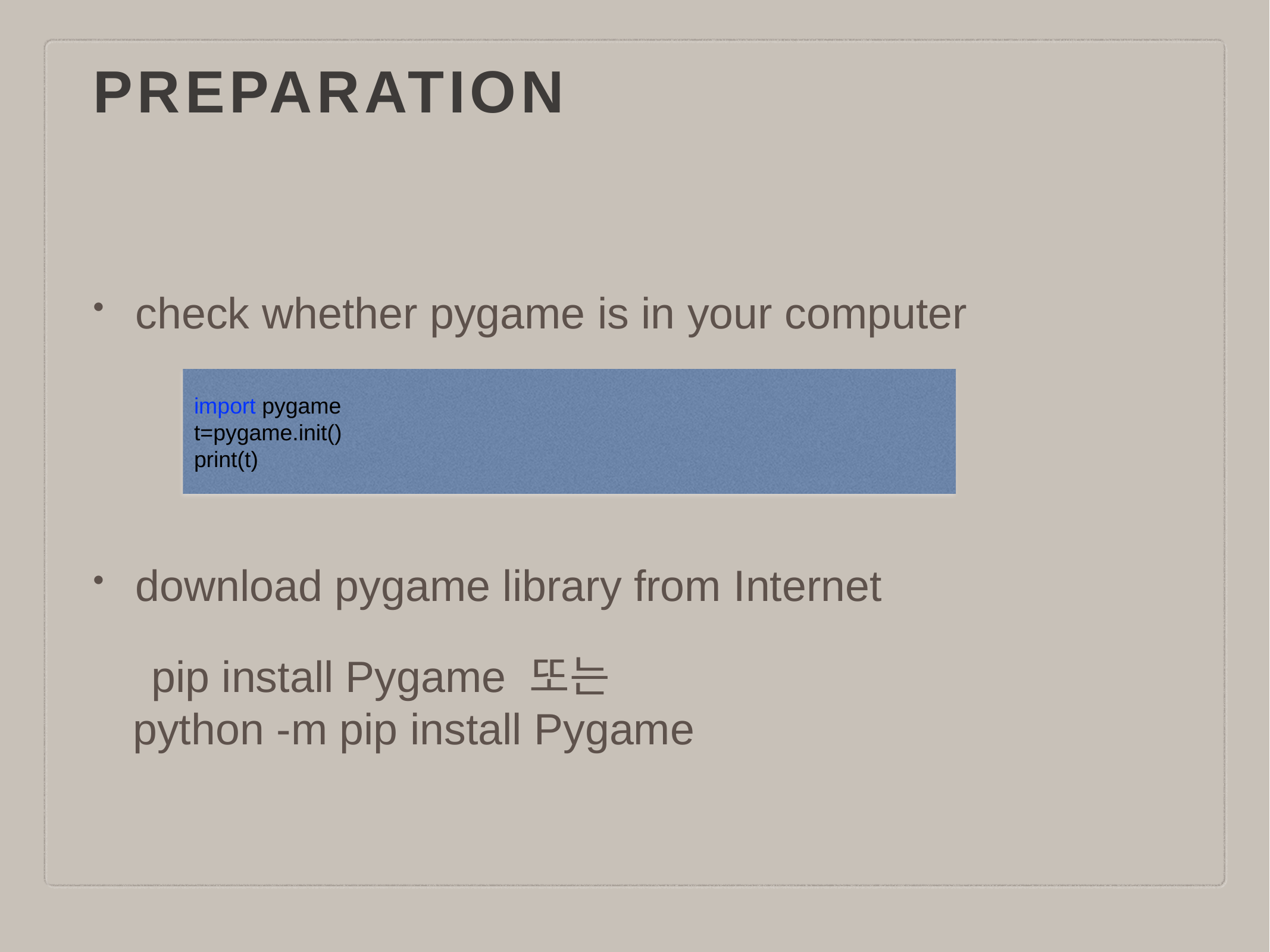

10
# preparation
check whether pygame is in your computer

download pygame library from Internet
   pip install Pygame 또는
   python -m pip install Pygame
 import pygame
 t=pygame.init()
 print(t)